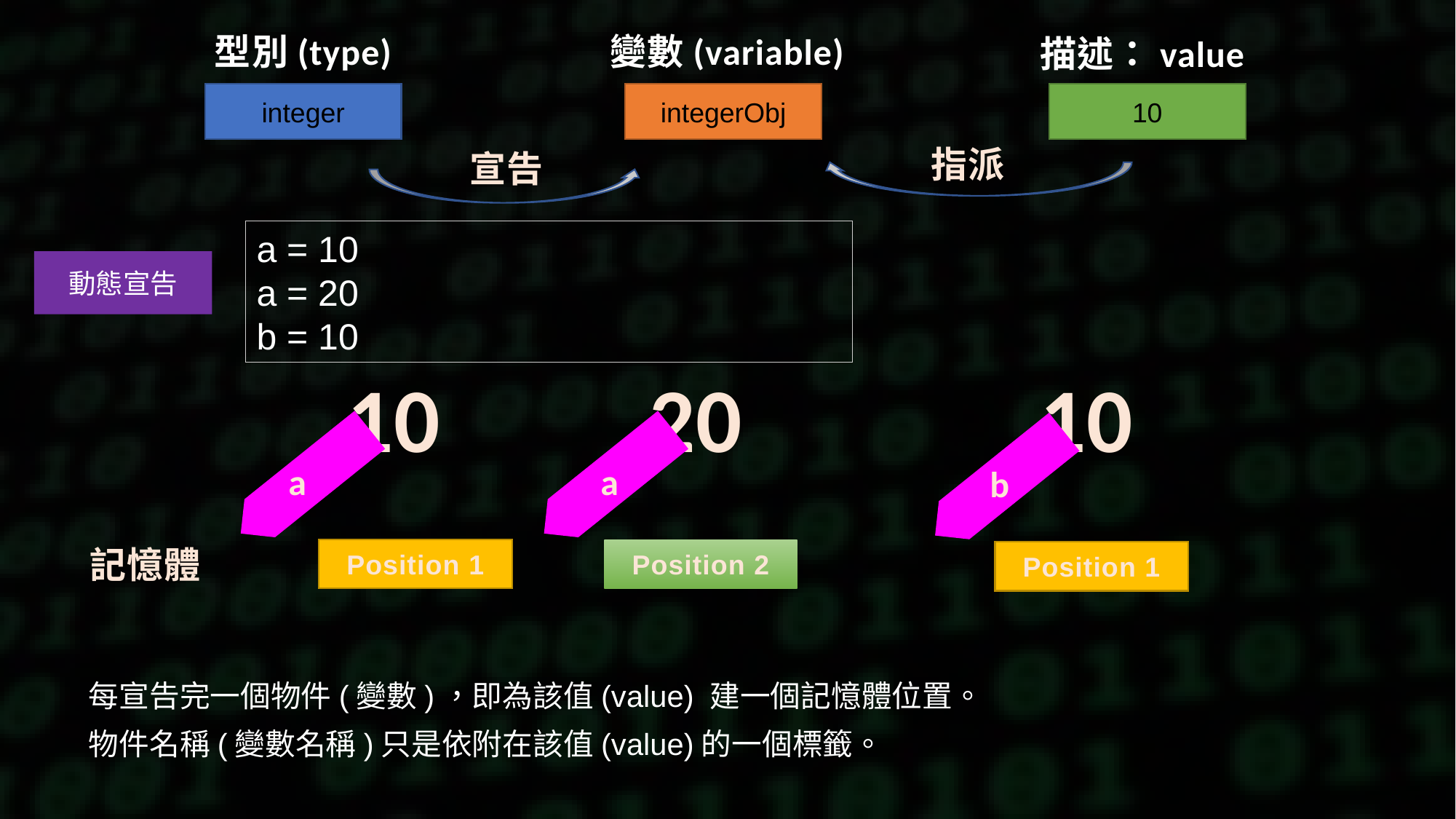

型別(type)
變數(variable)
描述：value
10
integer
integerObj
指派
宣告

a = 10
a = 20
b = 10
動態宣告
10
10
20
a
a
b

記憶體
Position 1
Position 2
Position 1
每宣告完一個物件(變數)，即為該值(value) 建一個記憶體位置。
物件名稱(變數名稱)只是依附在該值(value)的一個標籤。